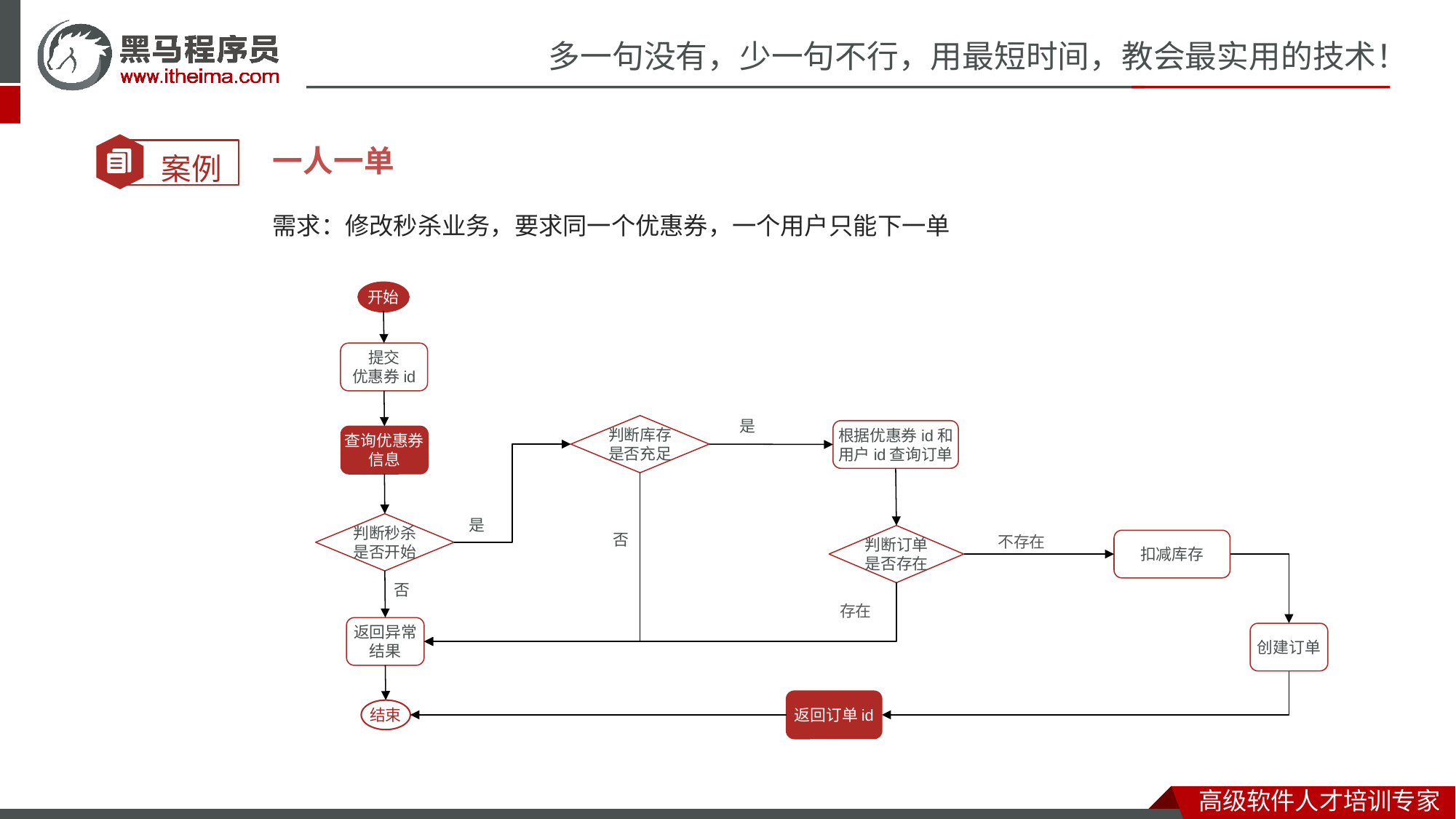

一人一单
需求：修改秒杀业务，要求同一个优惠券，一个用户只能下一单
开始
提交
优惠券id
是
判断库存
是否充足
根据优惠券id和用户id查询订单
查询优惠券信息
是
判断秒杀是否开始
否
判断订单
是否存在
不存在
扣减库存
否
存在
返回异常结果
创建订单
返回订单id
结束